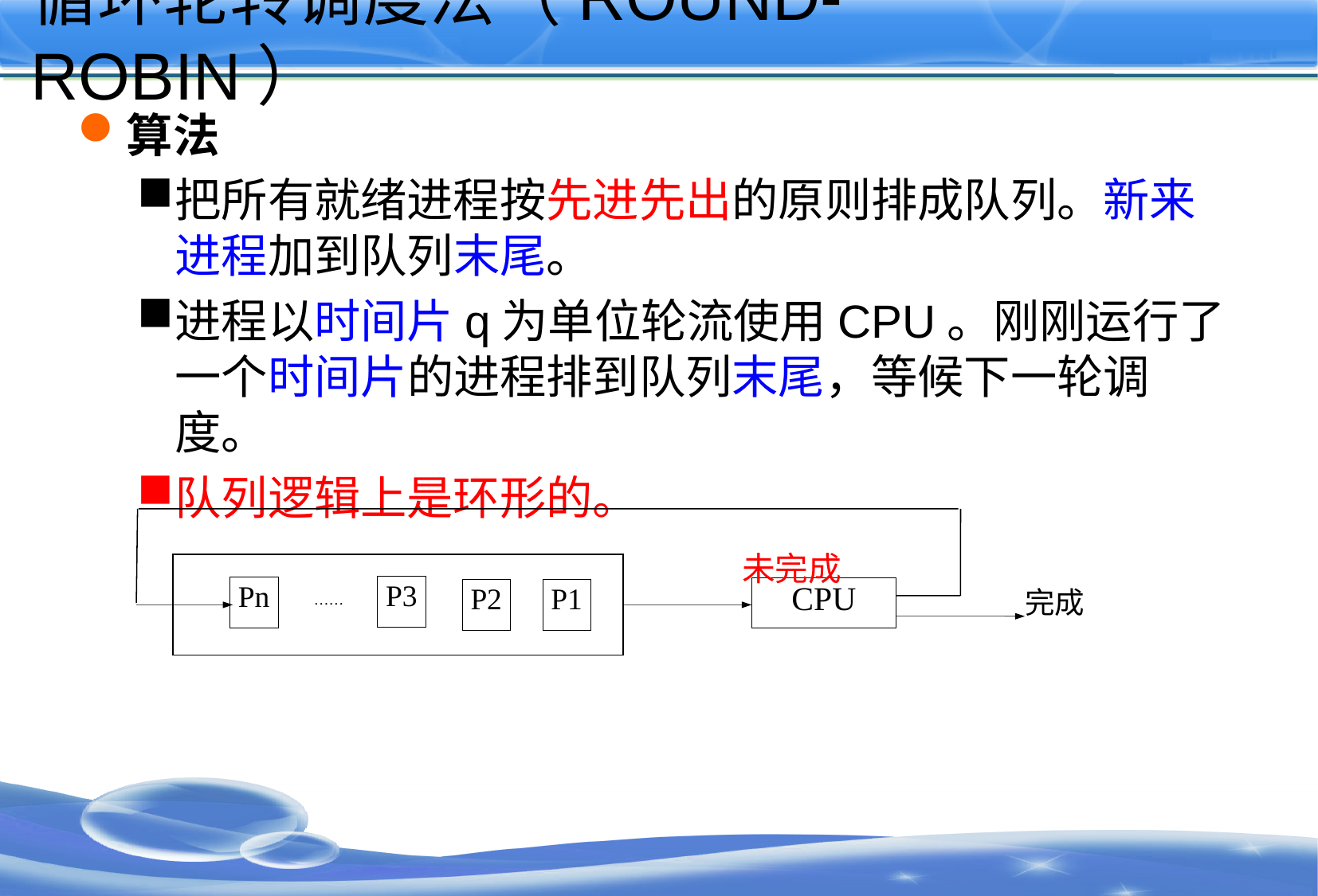

# 循环轮转调度法（ROUND-ROBIN）
算法
把所有就绪进程按先进先出的原则排成队列。新来进程加到队列末尾。
进程以时间片q为单位轮流使用CPU。刚刚运行了一个时间片的进程排到队列末尾，等候下一轮调度。
队列逻辑上是环形的。

P3
Pn
CPU
P2
P1
完成
……

未完成